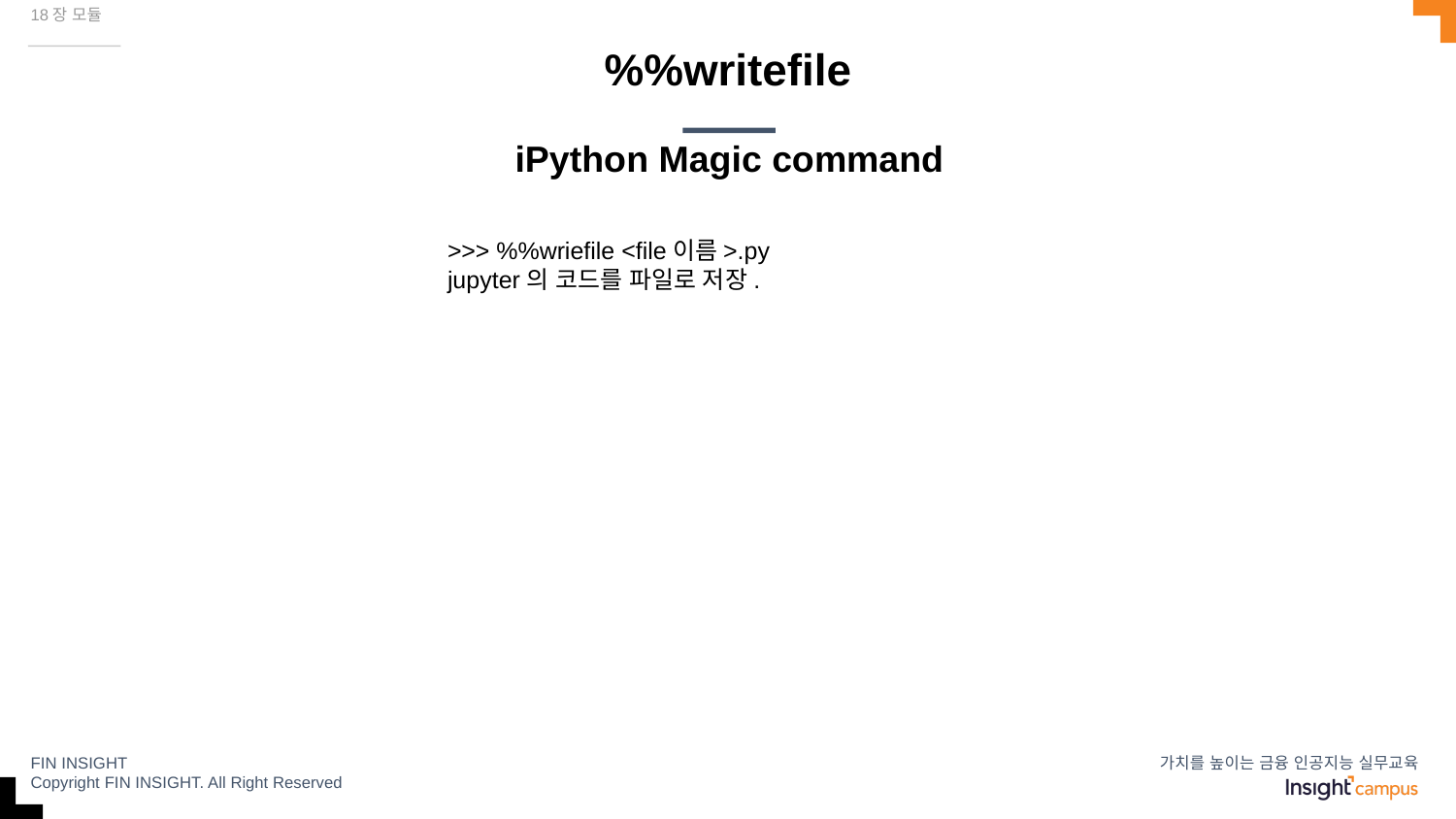

18장 모듈
# %%writefile
iPython Magic command
>>> %%wriefile <file이름>.py
jupyter의 코드를 파일로 저장.